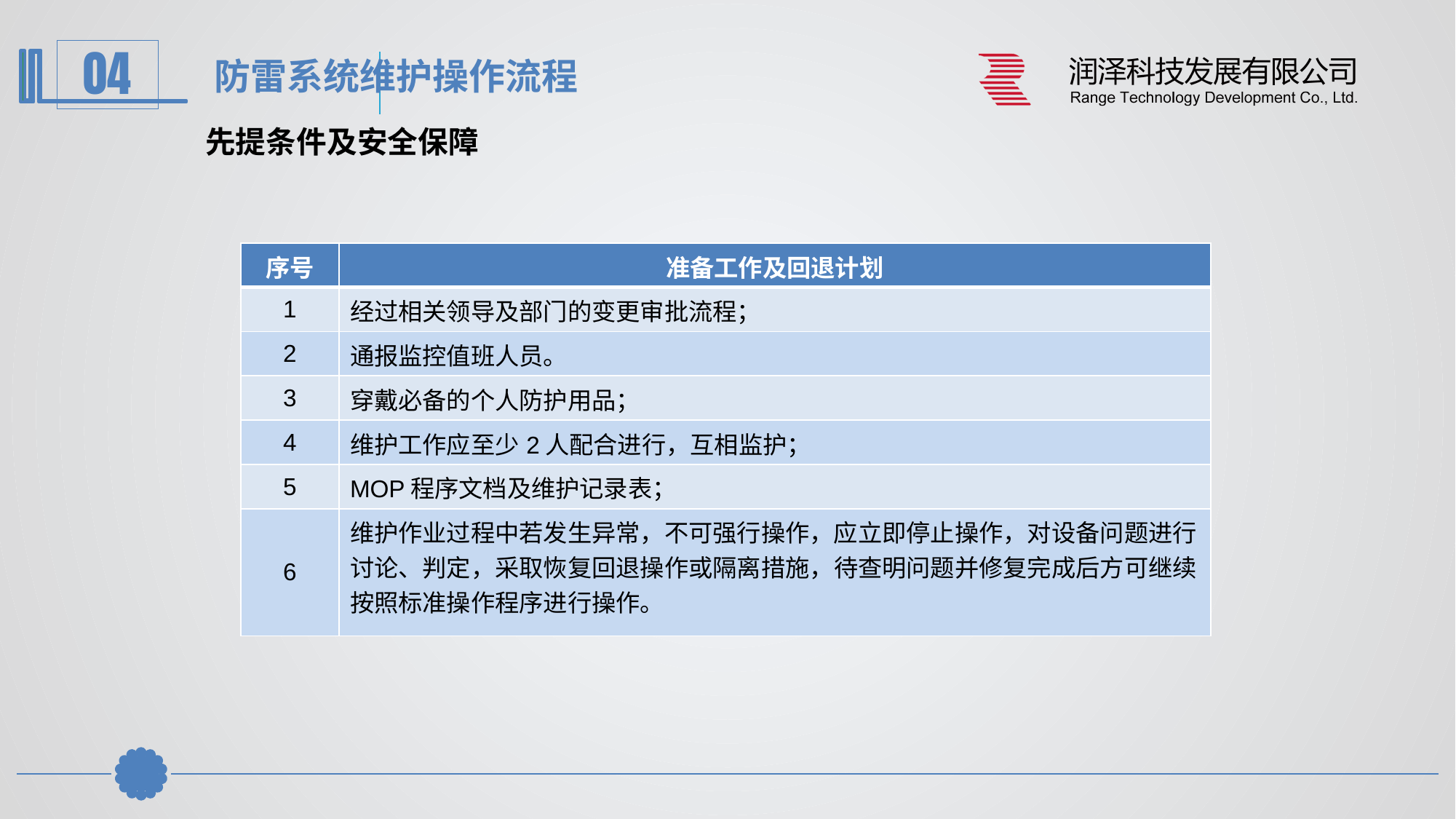

防雷系统维护操作流程
先提条件及安全保障
| 序号 | 准备工作及回退计划 |
| --- | --- |
| 1 | 经过相关领导及部门的变更审批流程； |
| 2 | 通报监控值班人员。 |
| 3 | 穿戴必备的个人防护用品； |
| 4 | 维护工作应至少2人配合进行，互相监护； |
| 5 | MOP程序文档及维护记录表； |
| 6 | 维护作业过程中若发生异常，不可强行操作，应立即停止操作，对设备问题进行讨论、判定，采取恢复回退操作或隔离措施，待查明问题并修复完成后方可继续按照标准操作程序进行操作。 |
13